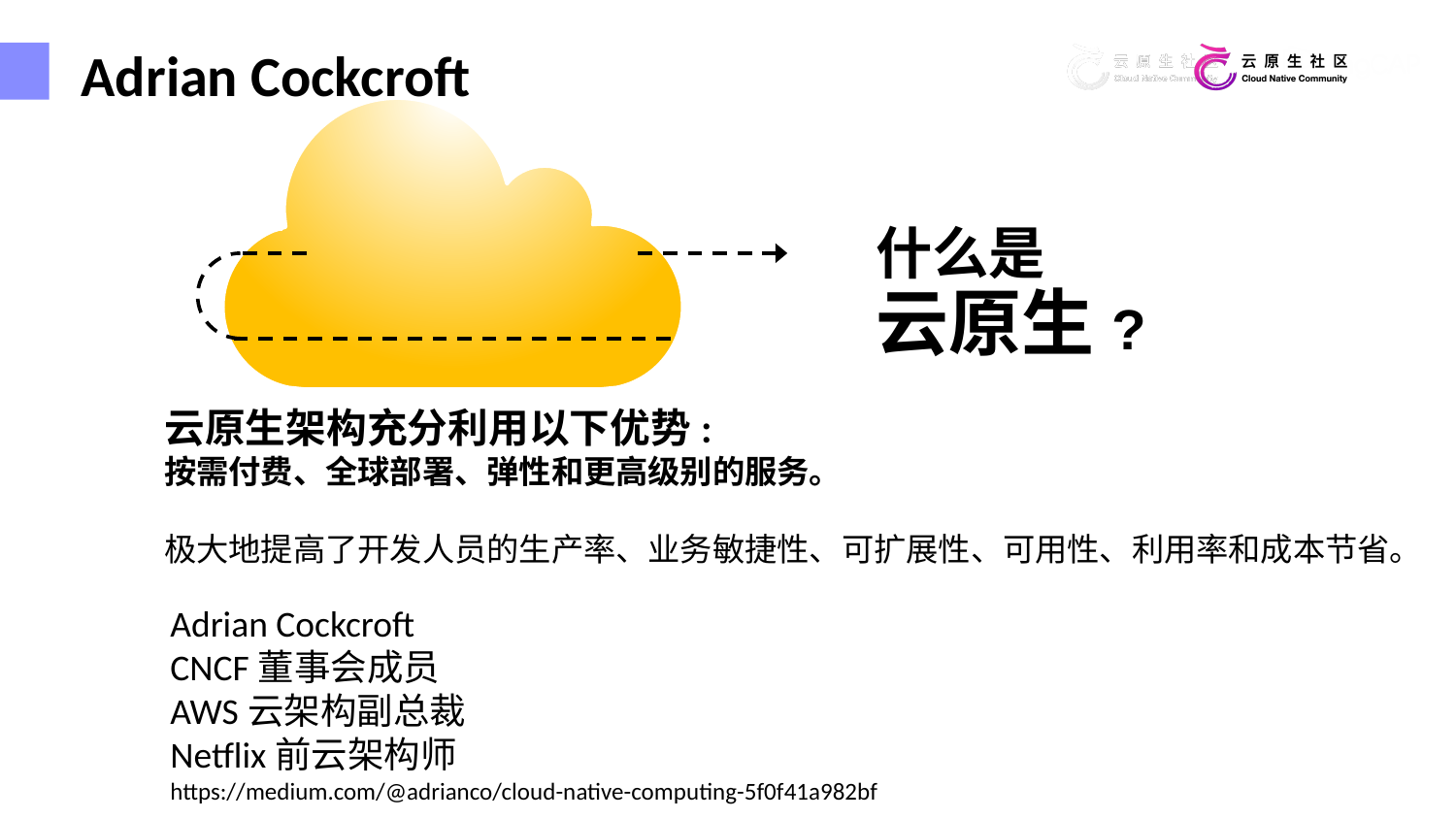

Adrian Cockcroft

什么是
云原生?

云原生架构充分利用以下优势:
按需付费、全球部署、弹性和更高级别的服务。

极大地提高了开发人员的生产率、业务敏捷性、可扩展性、可用性、利用率和成本节省。

Adrian Cockcroft
CNCF董事会成员
AWS云架构副总裁
Netflix前云架构师
https://medium.com/@adrianco/cloud-native-computing-5f0f41a982bf